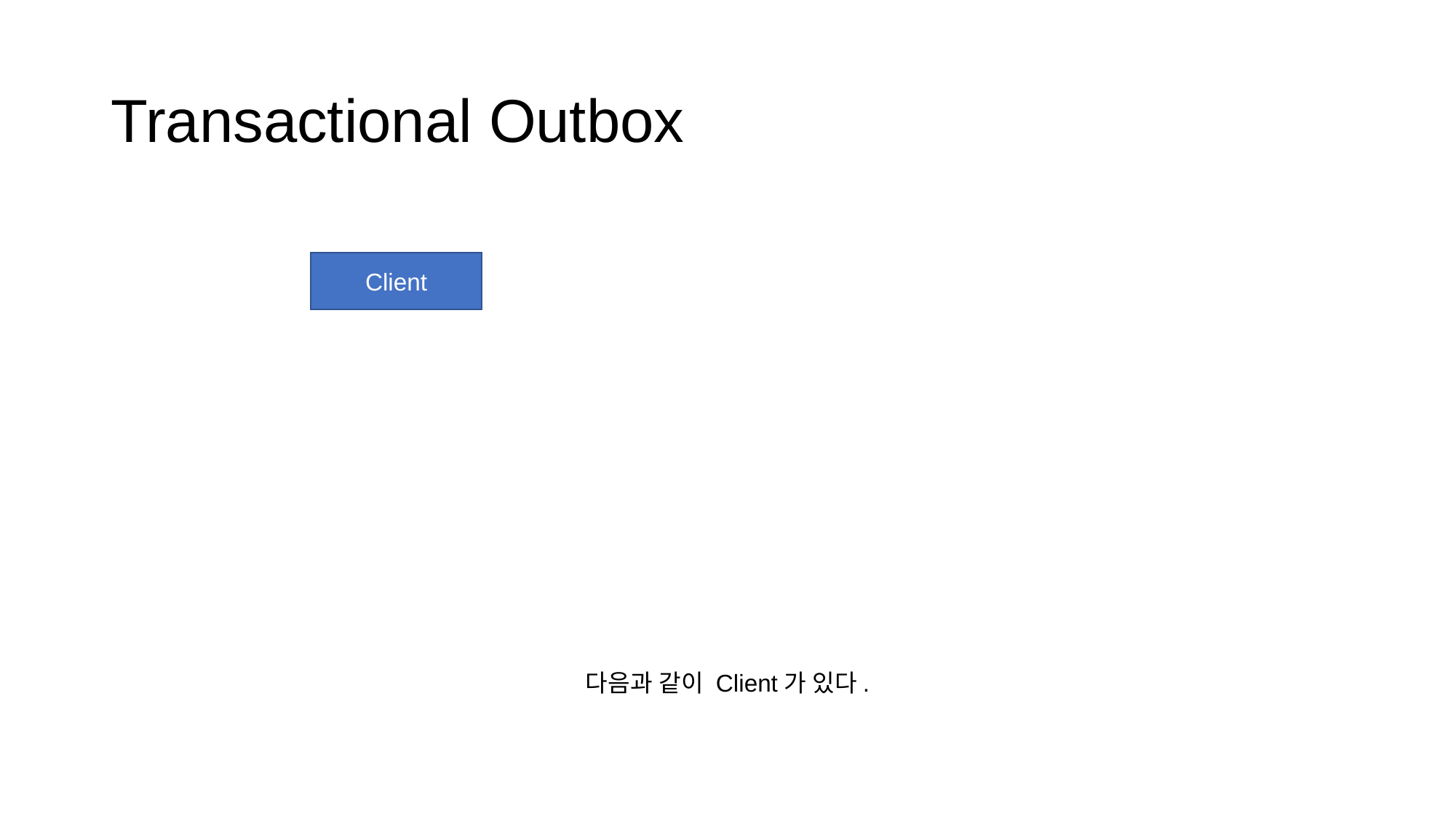

# Transactional Outbox
Client
다음과 같이 Client가 있다.